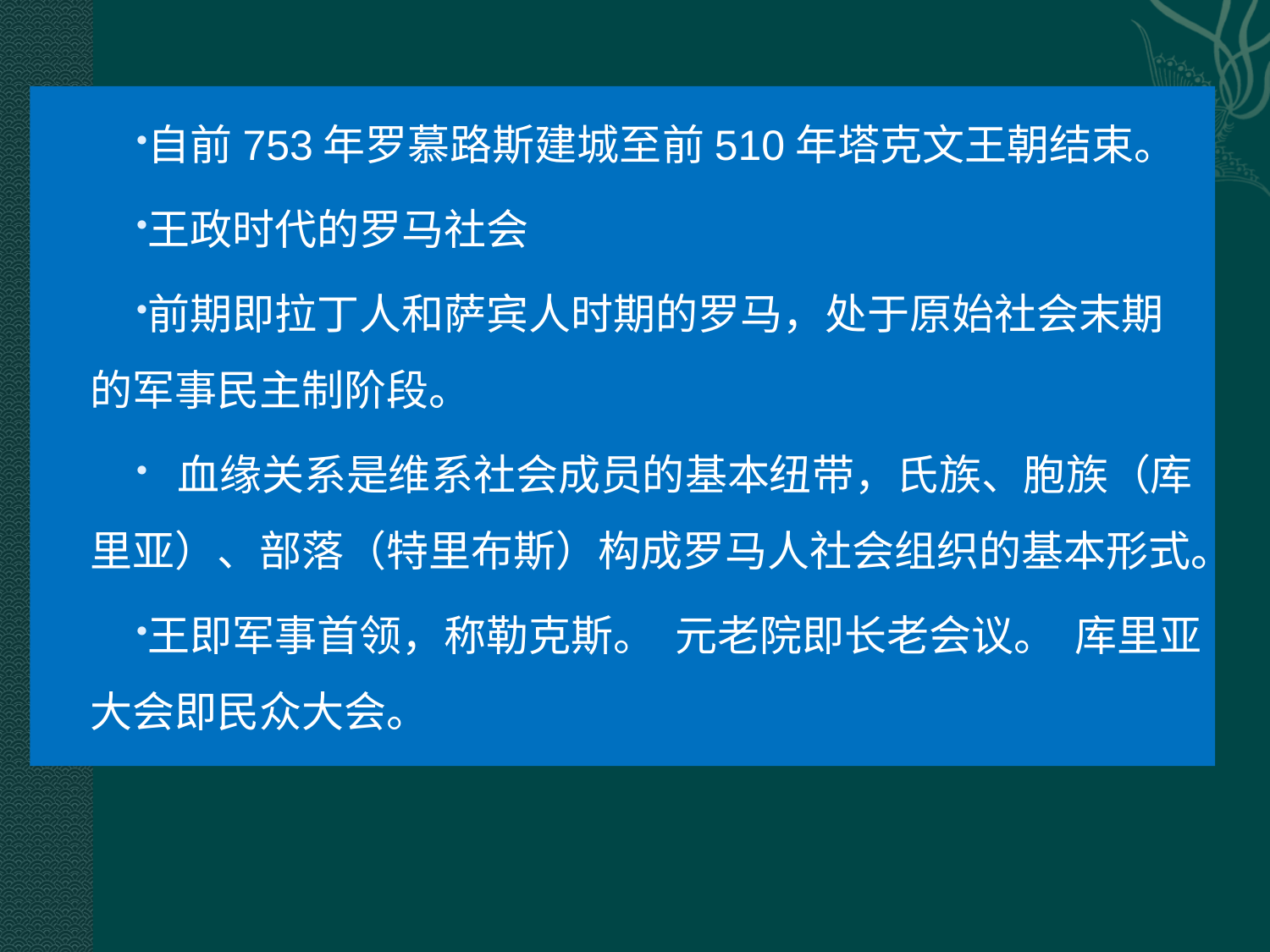

自前753年罗慕路斯建城至前510年塔克文王朝结束。
王政时代的罗马社会
前期即拉丁人和萨宾人时期的罗马，处于原始社会末期的军事民主制阶段。
  血缘关系是维系社会成员的基本纽带，氏族、胞族（库里亚）、部落（特里布斯）构成罗马人社会组织的基本形式。
王即军事首领，称勒克斯。  元老院即长老会议。  库里亚大会即民众大会。